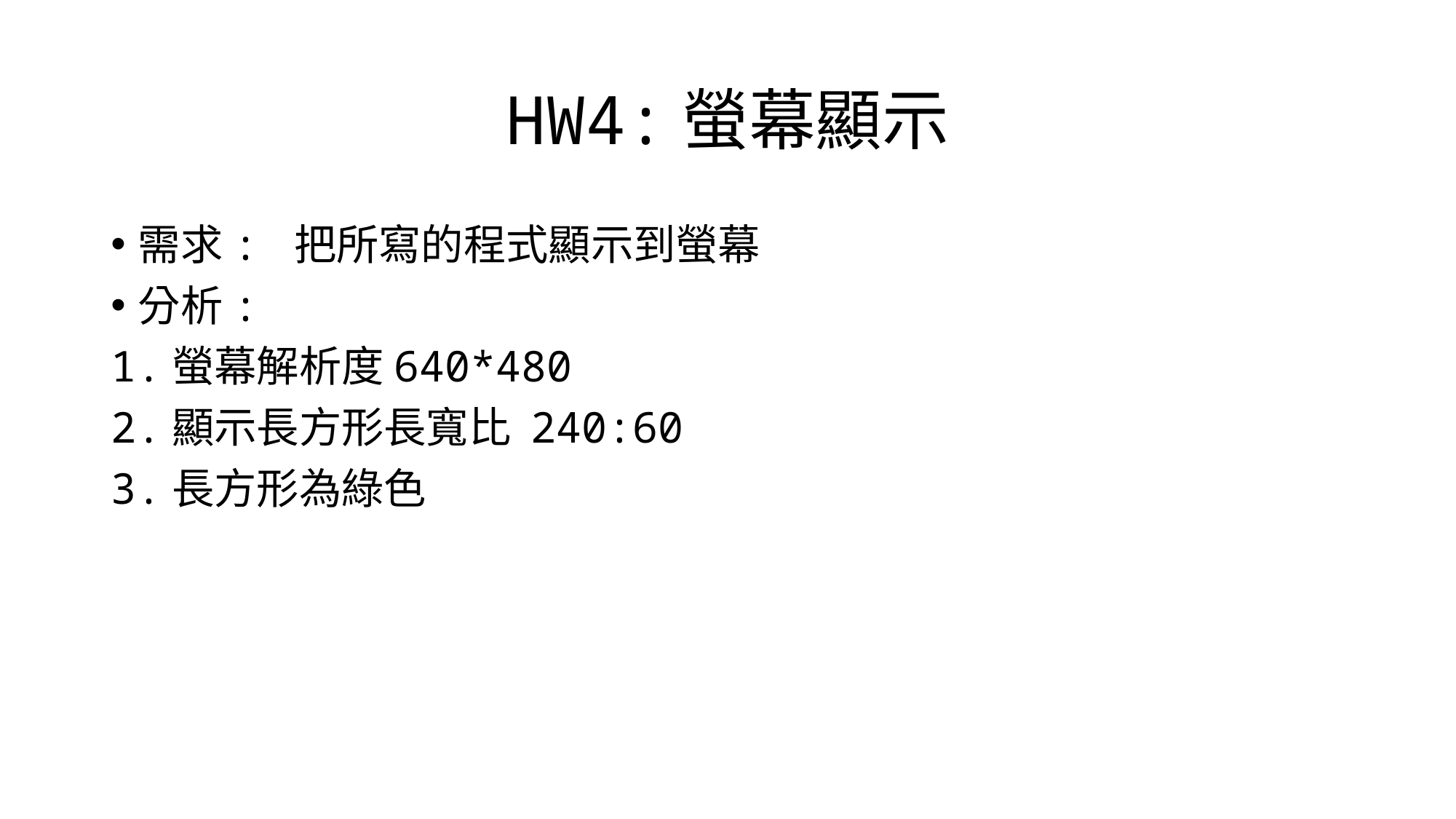

# HW4:螢幕顯示
需求: 把所寫的程式顯示到螢幕
分析:
1.螢幕解析度640*480
2.顯示長方形長寬比 240:60
3.長方形為綠色